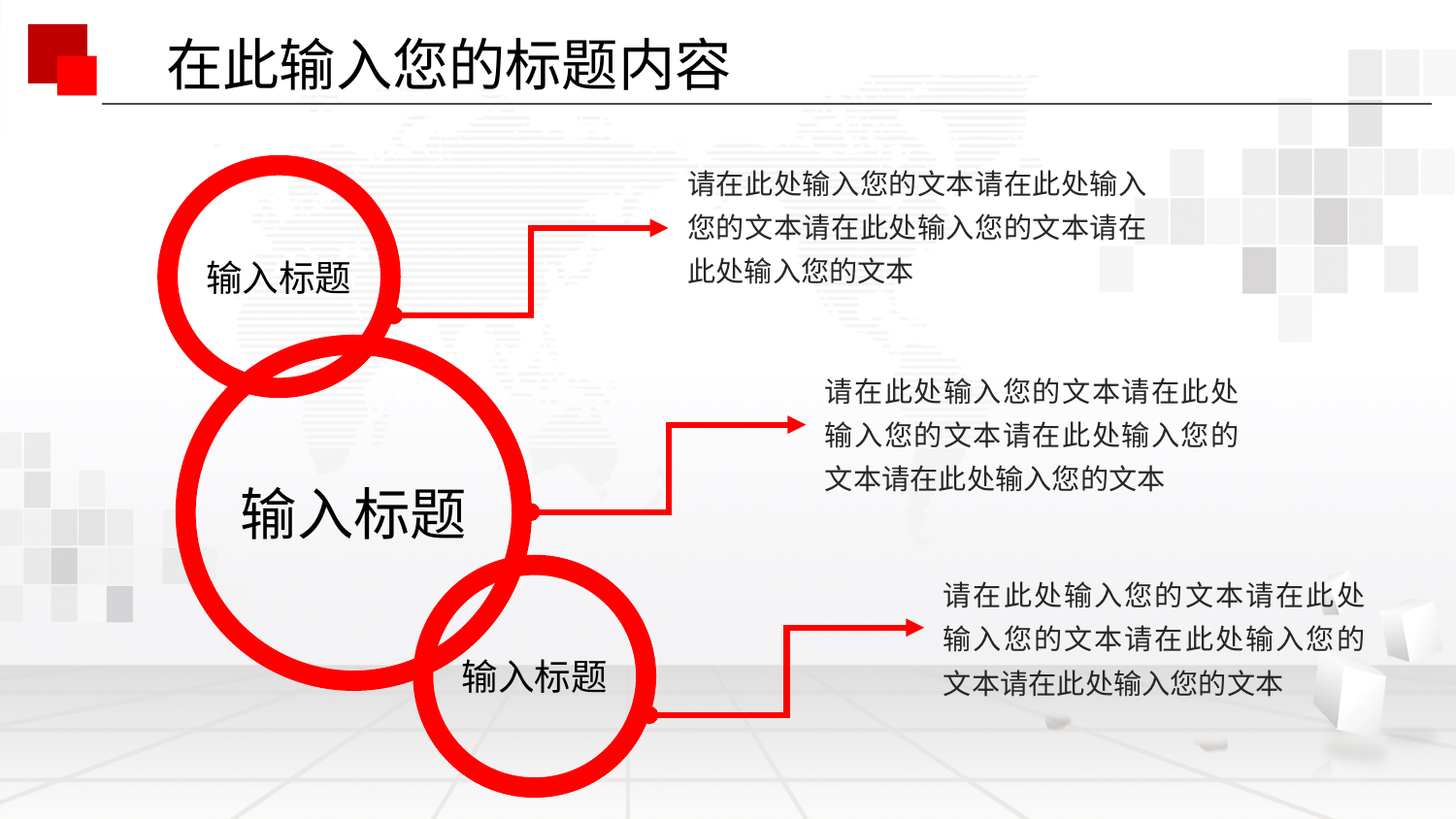

在此输入您的标题内容
请在此处输入您的文本请在此处输入您的文本请在此处输入您的文本请在此处输入您的文本
输入标题
请在此处输入您的文本请在此处输入您的文本请在此处输入您的文本请在此处输入您的文本
输入标题
请在此处输入您的文本请在此处输入您的文本请在此处输入您的文本请在此处输入您的文本
输入标题